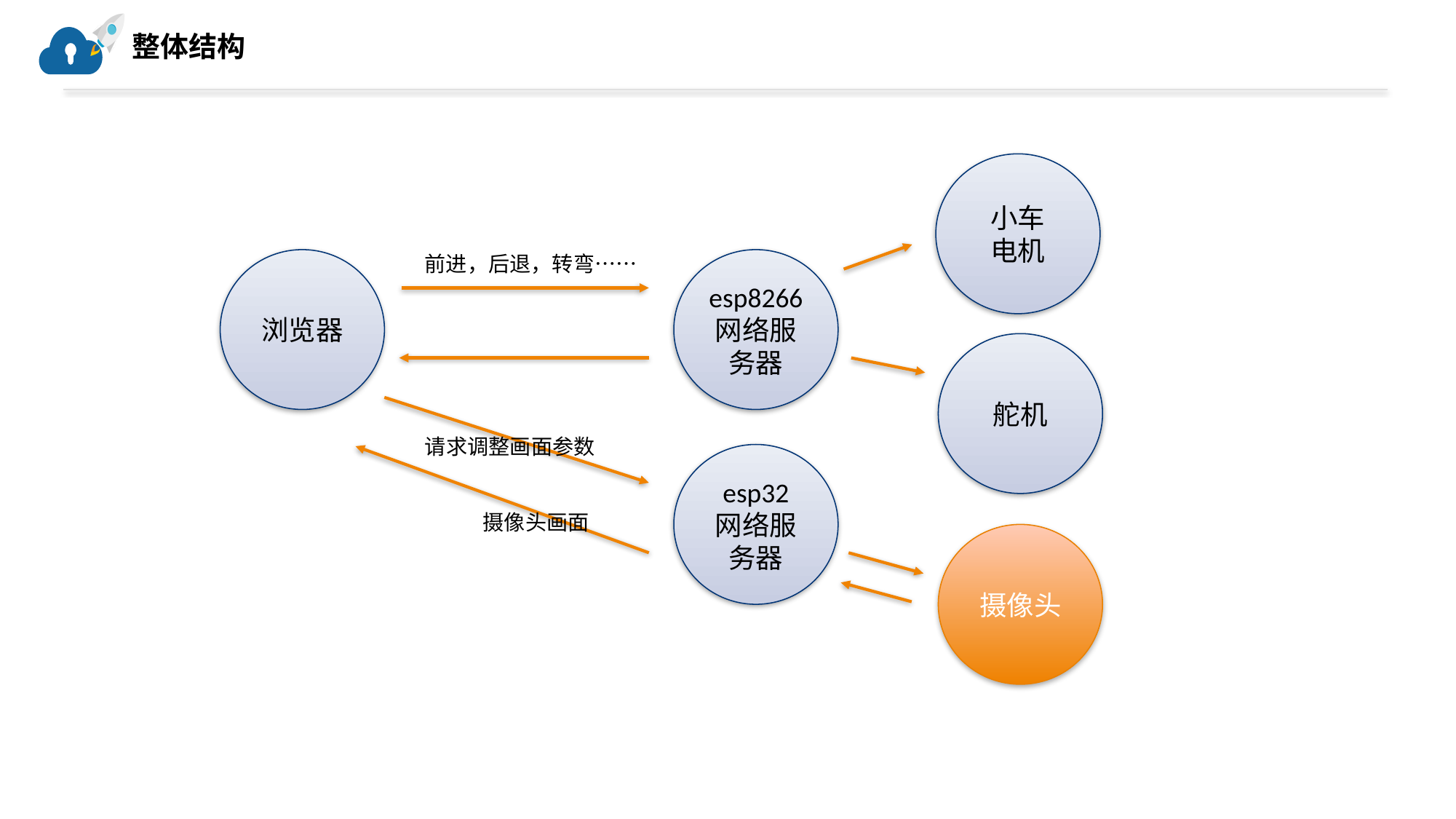

# 整体结构
小车
电机
前进，后退，转弯……
浏览器
esp8266
网络服务器
舵机
请求调整画面参数
esp32
网络服务器
摄像头画面
摄像头